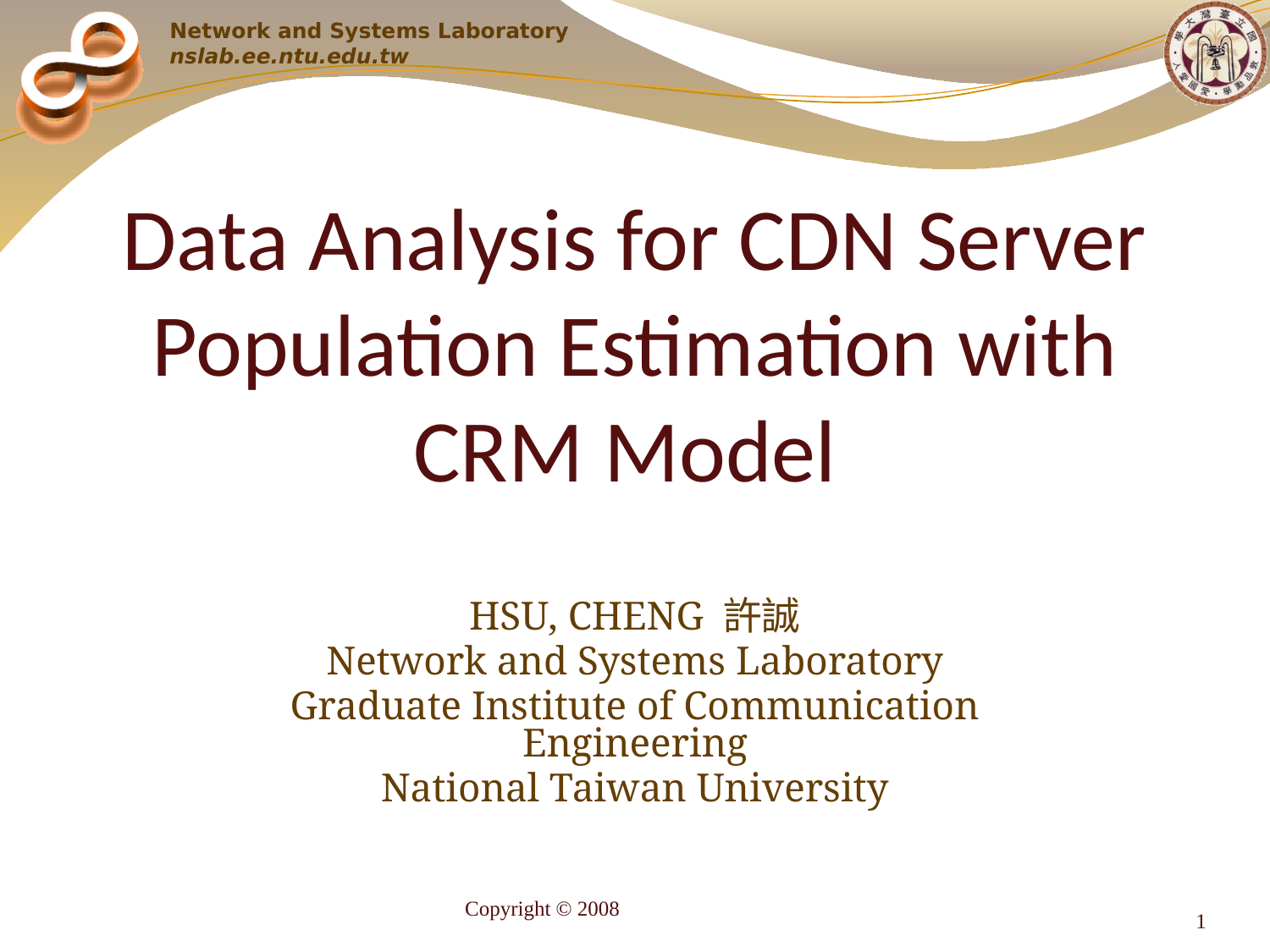

# Data Analysis for CDN Server Population Estimation with CRM Model

HSU, CHENG 許誠
Network and Systems Laboratory
Graduate Institute of Communication Engineering
National Taiwan University
Copyright © 2008
1